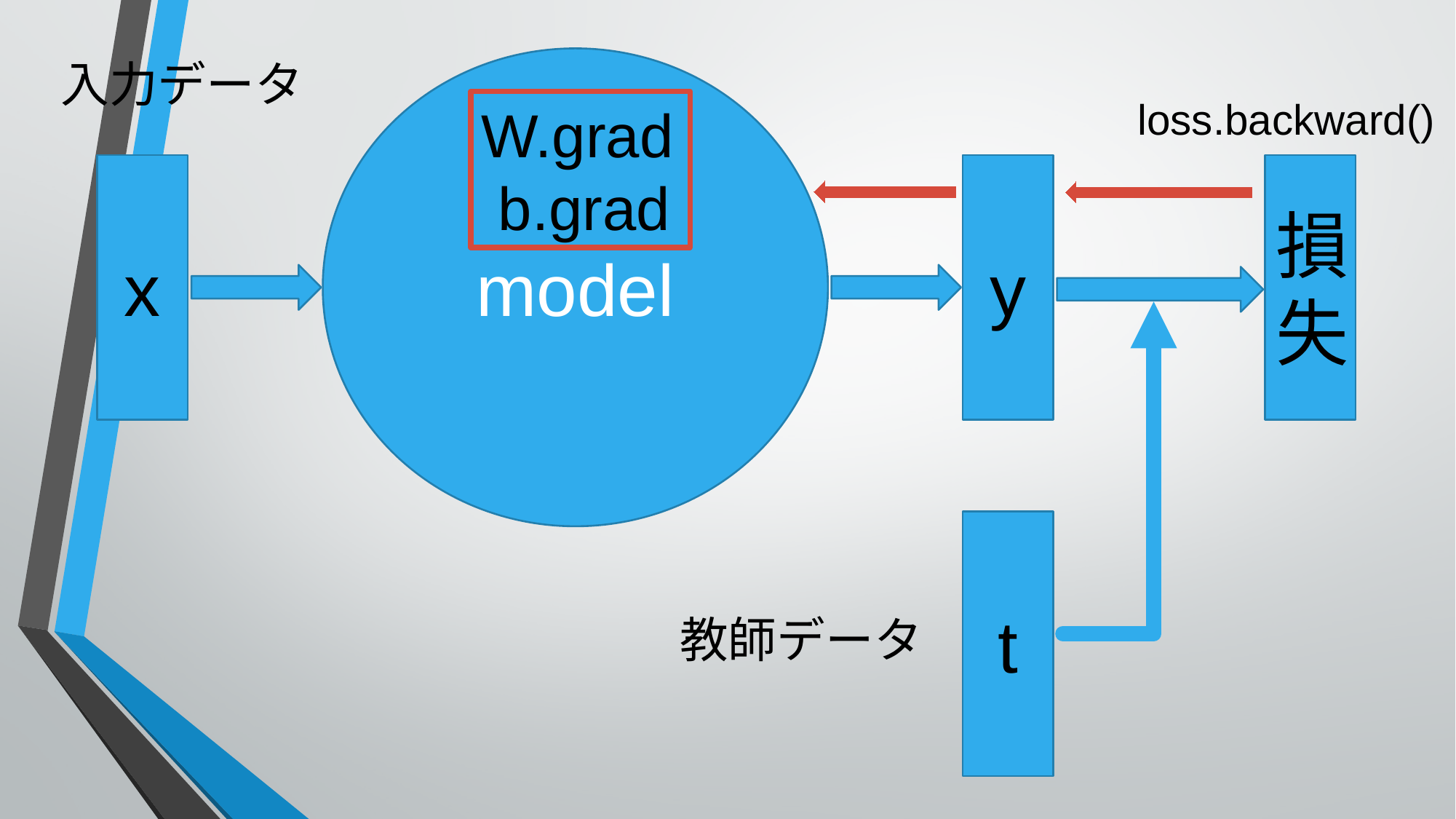

入力データ
model
loss.backward()
W.grad
 b.grad
x
y
損失

t
教師データ